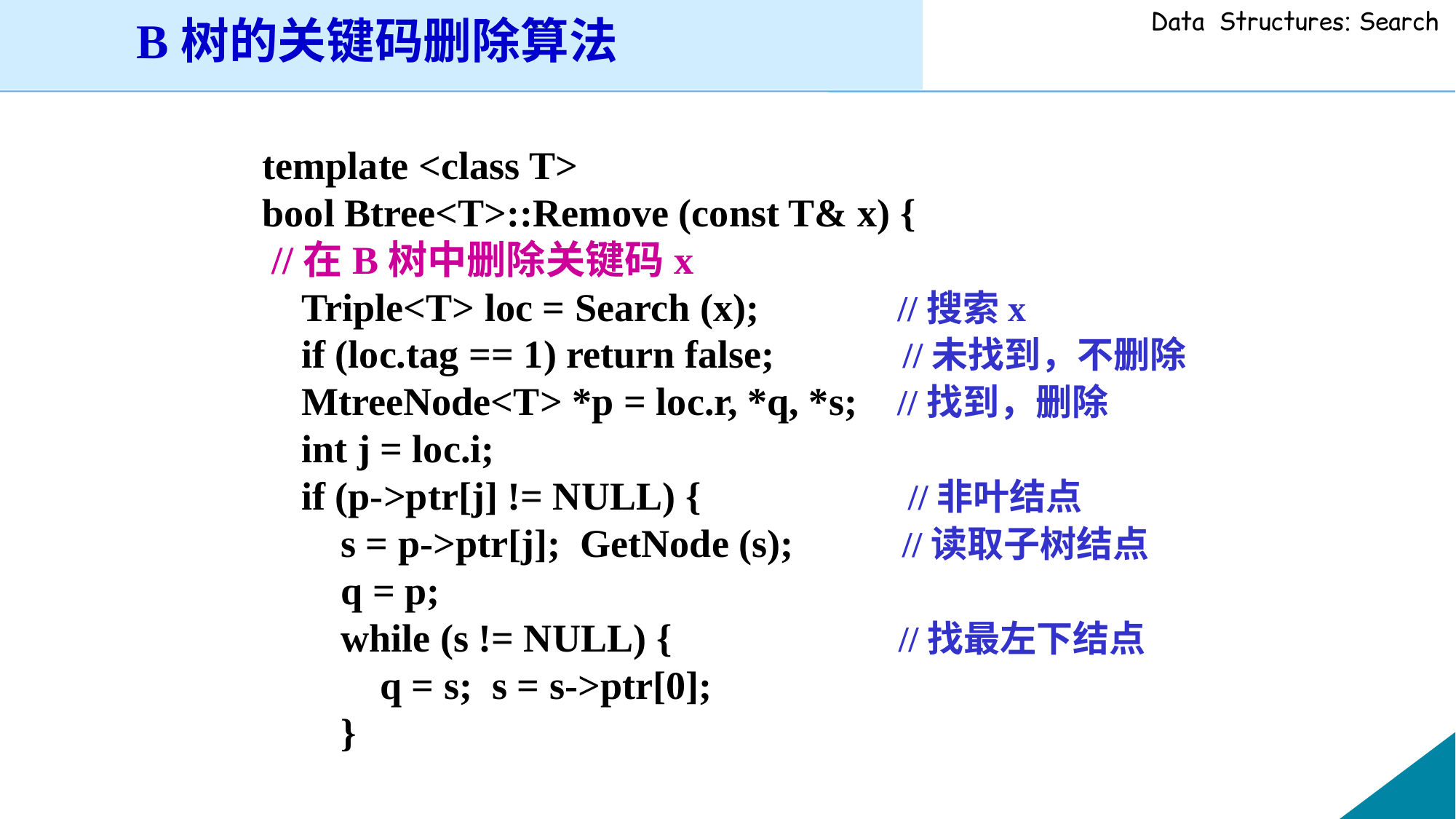

B树的关键码删除算法
template <class T>
bool Btree<T>::Remove (const T& x) {
 //在B树中删除关键码x
    Triple<T> loc = Search (x);              //搜索x
    if (loc.tag == 1) return false;             //未找到，不删除
    MtreeNode<T> *p = loc.r, *q, *s;    //找到，删除
    int j = loc.i;
    if (p->ptr[j] != NULL) {                     //非叶结点
        s = p->ptr[j];  GetNode (s);           //读取子树结点
        q = p;
        while (s != NULL) {                       //找最左下结点
            q = s;  s = s->ptr[0];
        }